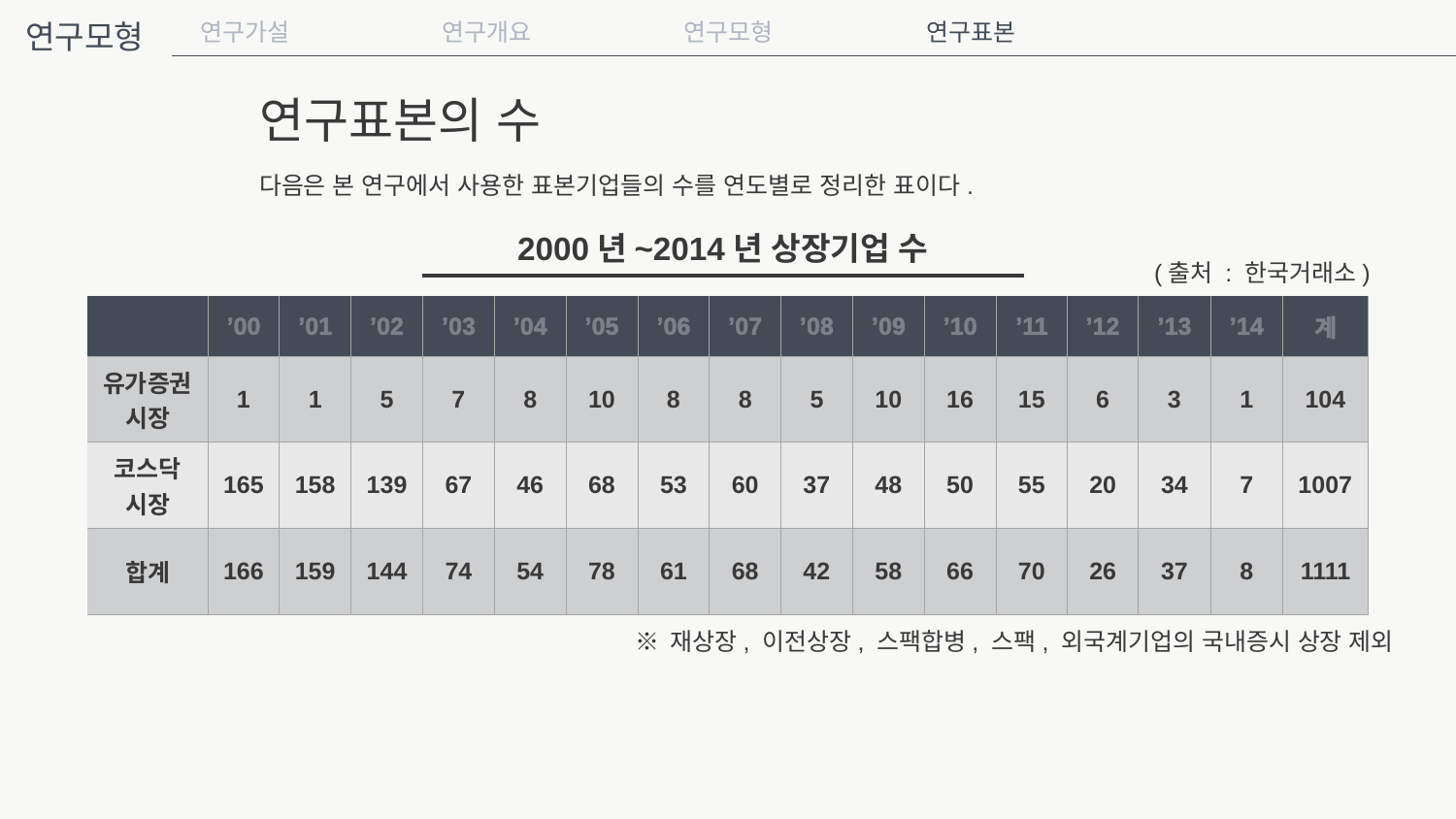

연구모형
연구가설
연구개요
연구모형
연구표본
연구표본의 수
다음은 본 연구에서 사용한 표본기업들의 수를 연도별로 정리한 표이다.
2000년~2014년 상장기업 수
(출처 : 한국거래소)
|  | ’00 | ’01 | ’02 | ’03 | ’04 | ’05 | ’06 | ’07 | ’08 | ’09 | ’10 | ’11 | ’12 | ’13 | ’14 | 계 |
| --- | --- | --- | --- | --- | --- | --- | --- | --- | --- | --- | --- | --- | --- | --- | --- | --- |
| 유가증권시장 | 1 | 1 | 5 | 7 | 8 | 10 | 8 | 8 | 5 | 10 | 16 | 15 | 6 | 3 | 1 | 104 |
| 코스닥 시장 | 165 | 158 | 139 | 67 | 46 | 68 | 53 | 60 | 37 | 48 | 50 | 55 | 20 | 34 | 7 | 1007 |
| 합계 | 166 | 159 | 144 | 74 | 54 | 78 | 61 | 68 | 42 | 58 | 66 | 70 | 26 | 37 | 8 | 1111 |
※ 재상장, 이전상장, 스팩합병, 스팩, 외국계기업의 국내증시 상장 제외